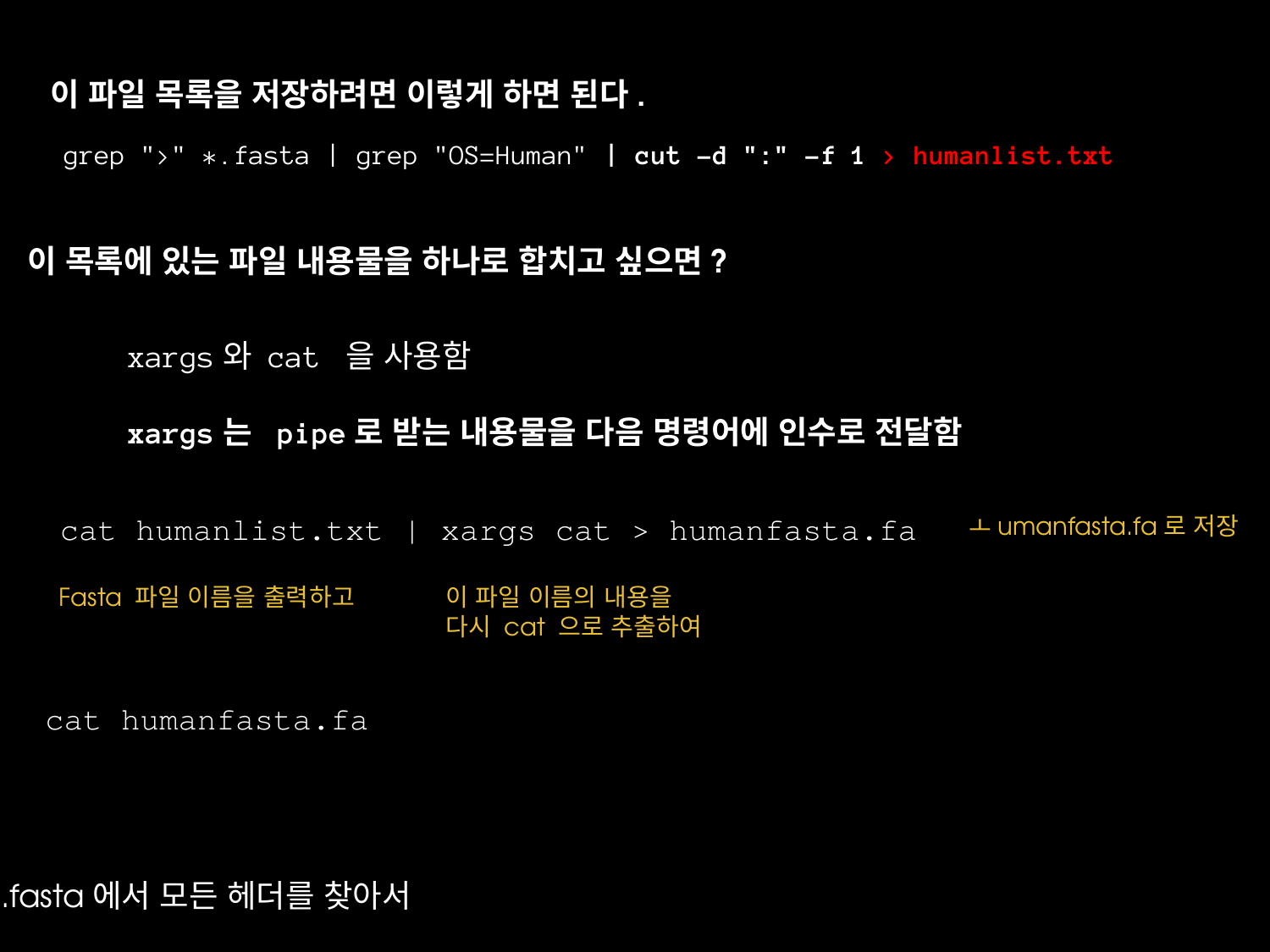

이 파일 목록을 저장하려면 이렇게 하면 된다.
grep ">" *.fasta | grep "OS=Human" | cut -d ":" -f 1 > humanlist.txt

이 목록에 있는 파일 내용물을 하나로 합치고 싶으면?
xargs와 cat 을 사용함

xargs는  pipe로 받는 내용물을 다음 명령어에 인수로 전달함
 cat humanlist.txt | xargs cat > humanfasta.fa

ㅗumanfasta.fa로 저장
이 파일 이름의 내용을
다시 cat 으로 추출하여
Fasta 파일 이름을 출력하고
cat humanfasta.fa
*.fasta에서 모든 헤더를 찾아서